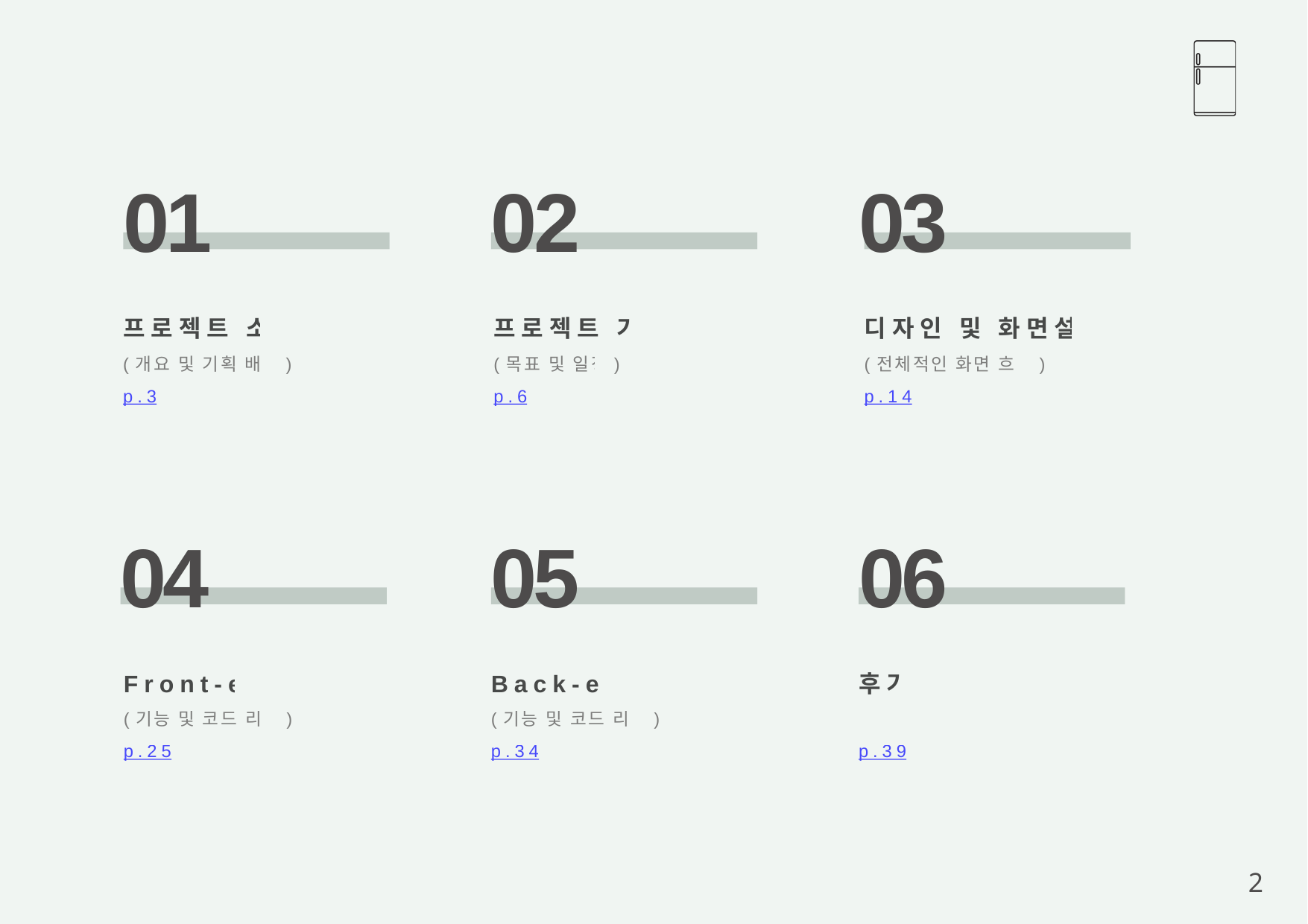

01
02
03

프로젝트 소개
(개요 및 기획 배경)
p.3
프로젝트 기획
(목표 및 일정)
p.6
디자인 및 화면설명서
(전체적인 화면 흐름)
p.14
04
05
06

Front-end
(기능 및 코드 리뷰)
p.25
Back-end
(기능 및 코드 리뷰)
p.34
후기

p.39
2